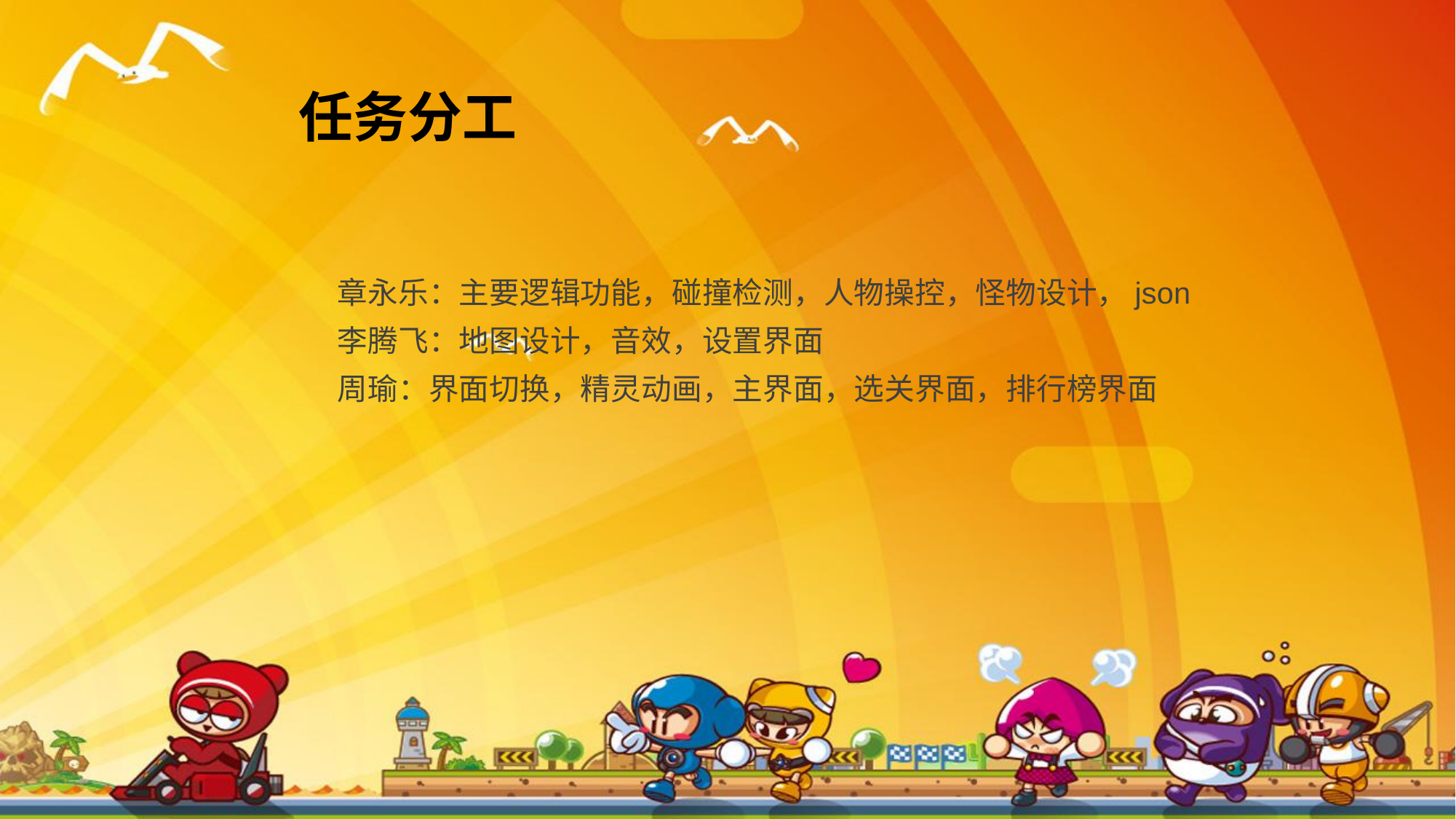

# 任务分工
章永乐：主要逻辑功能，碰撞检测，人物操控，怪物设计，json
李腾飞：地图设计，音效，设置界面
周瑜：界面切换，精灵动画，主界面，选关界面，排行榜界面